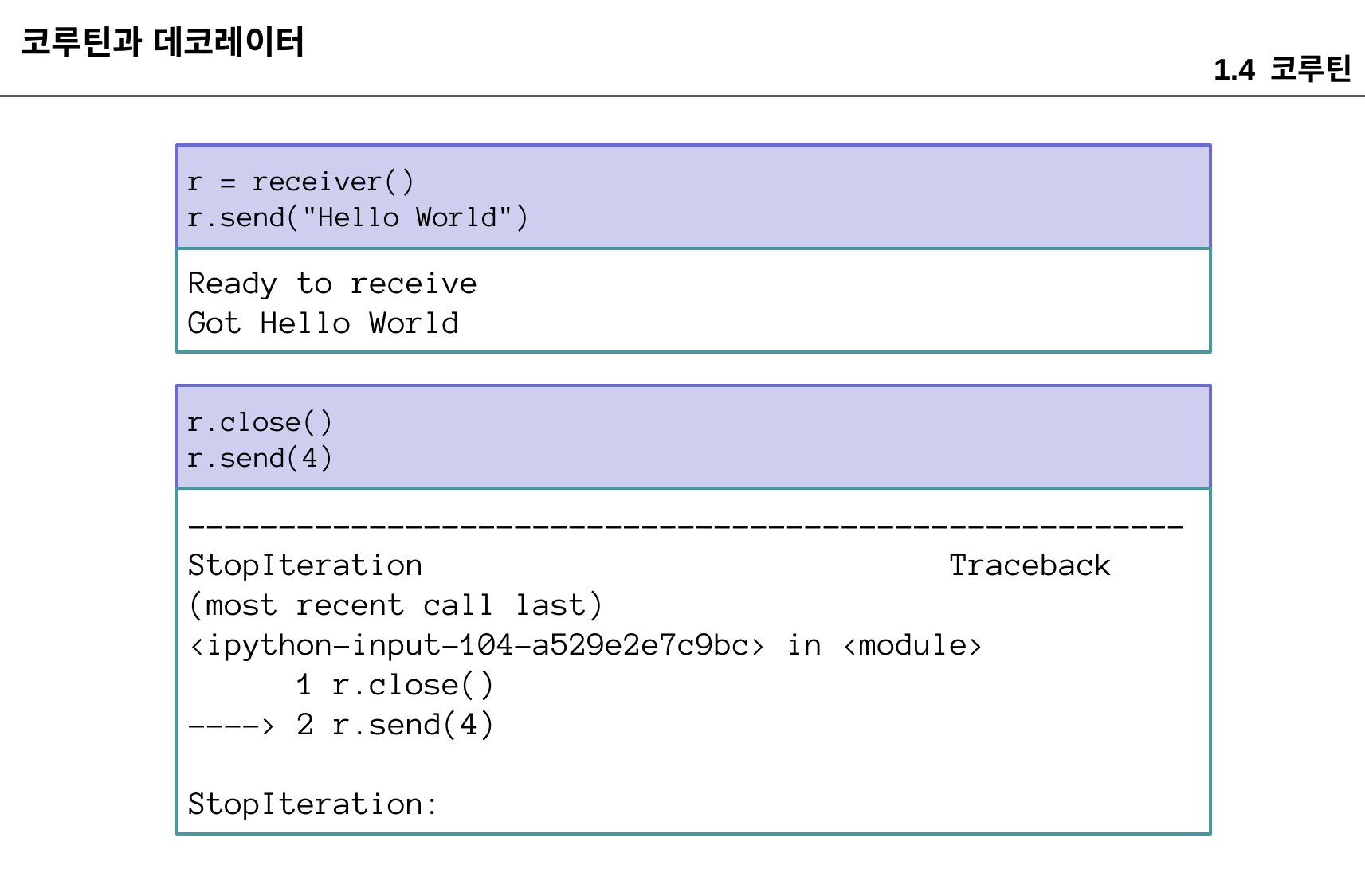

코루틴과 데코레이터
1.4 코루틴
r = receiver()
r.send("Hello World")
Ready to receive
Got Hello World
r.close()
r.send(4)
-------------------------------------------------------StopIteration                             Traceback (most recent call last)
<ipython-input-104-a529e2e7c9bc> in <module>
      1 r.close()
----> 2 r.send(4)

StopIteration: